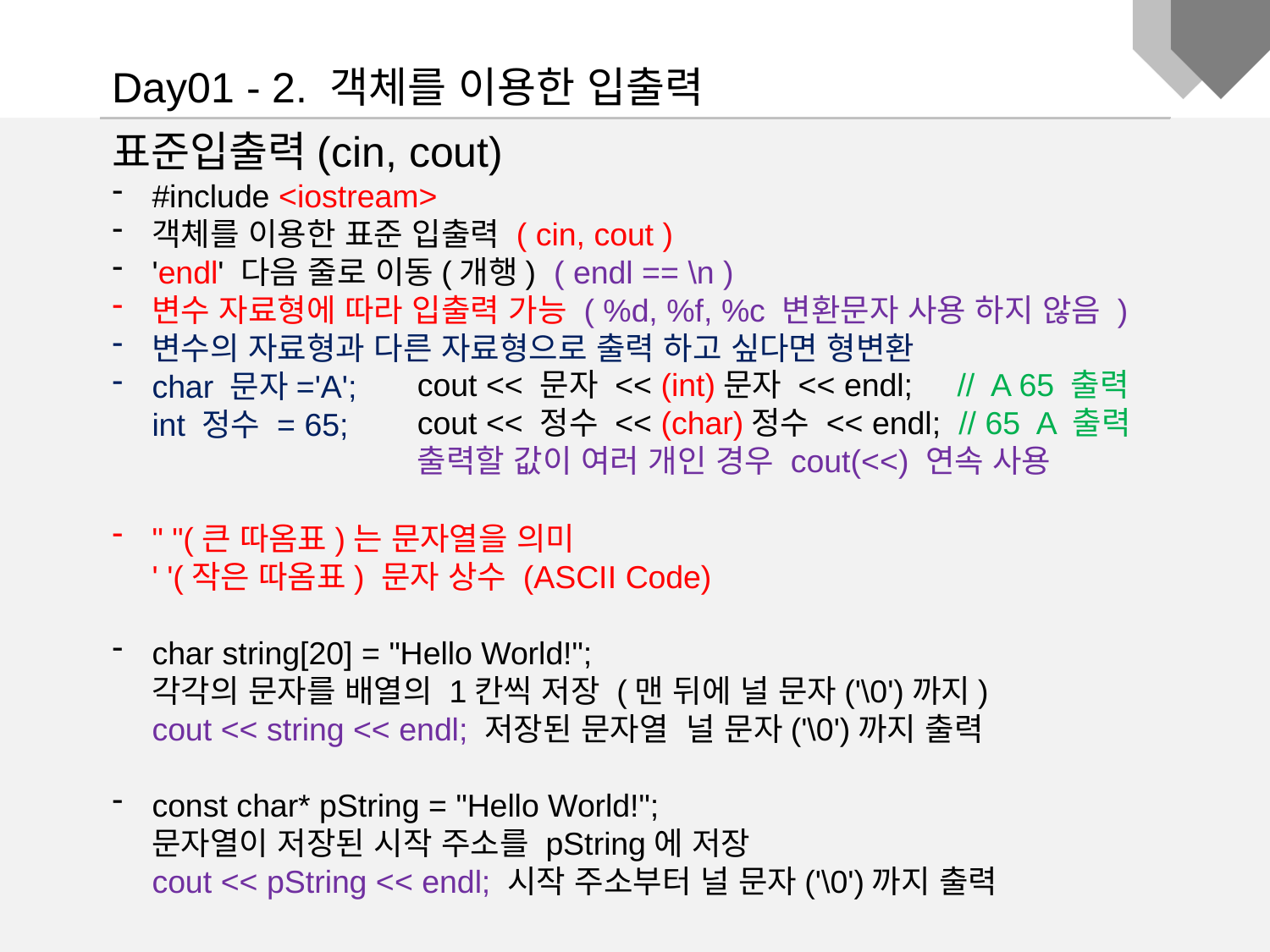

Day01 - 2. 객체를 이용한 입출력
표준입출력(cin, cout)
#include <iostream>
객체를 이용한 표준 입출력 ( cin, cout )
'endl' 다음 줄로 이동(개행)  ( endl == \n )
변수 자료형에 따라 입출력 가능 ( %d, %f, %c 변환문자 사용 하지 않음 )
변수의 자료형과 다른 자료형으로 출력 하고 싶다면 형변환
char 문자='A';
int 정수 = 65;

" "(큰 따옴표)는 문자열을 의미
' '(작은 따옴표) 문자 상수 (ASCII Code)

char string[20] = "Hello World!";
각각의 문자를 배열의 1칸씩 저장 (맨 뒤에 널 문자('\0')까지)
cout << string << endl; 저장된 문자열  널 문자('\0')까지 출력

const char* pString = "Hello World!";
문자열이 저장된 시작 주소를 pString에 저장
cout << pString << endl; 시작 주소부터 널 문자('\0')까지 출력
cout << 문자 << (int)문자 << endl;     //  A 65 출력
cout << 정수 << (char)정수 << endl;  // 65  A 출력
출력할 값이 여러 개인 경우 cout(<<) 연속 사용